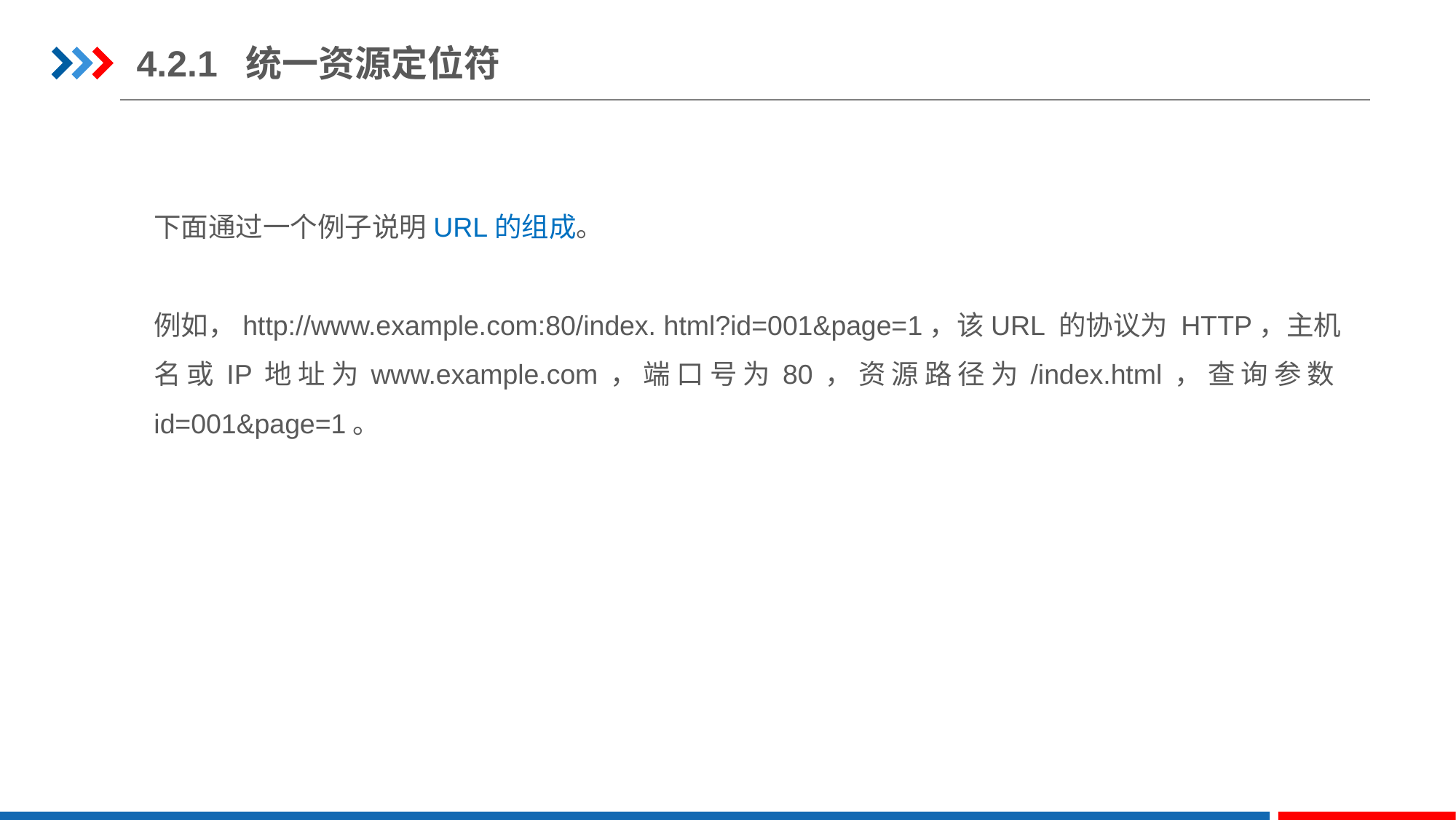

4.2.1	统一资源定位符
下面通过一个例子说明URL的组成。

例如，http://www.example.com:80/index. html?id=001&page=1，该URL 的协议为 HTTP，主机名或IP地址为www.example.com，端口号为80，资源路径为/index.html，查询参数id=001&page=1。